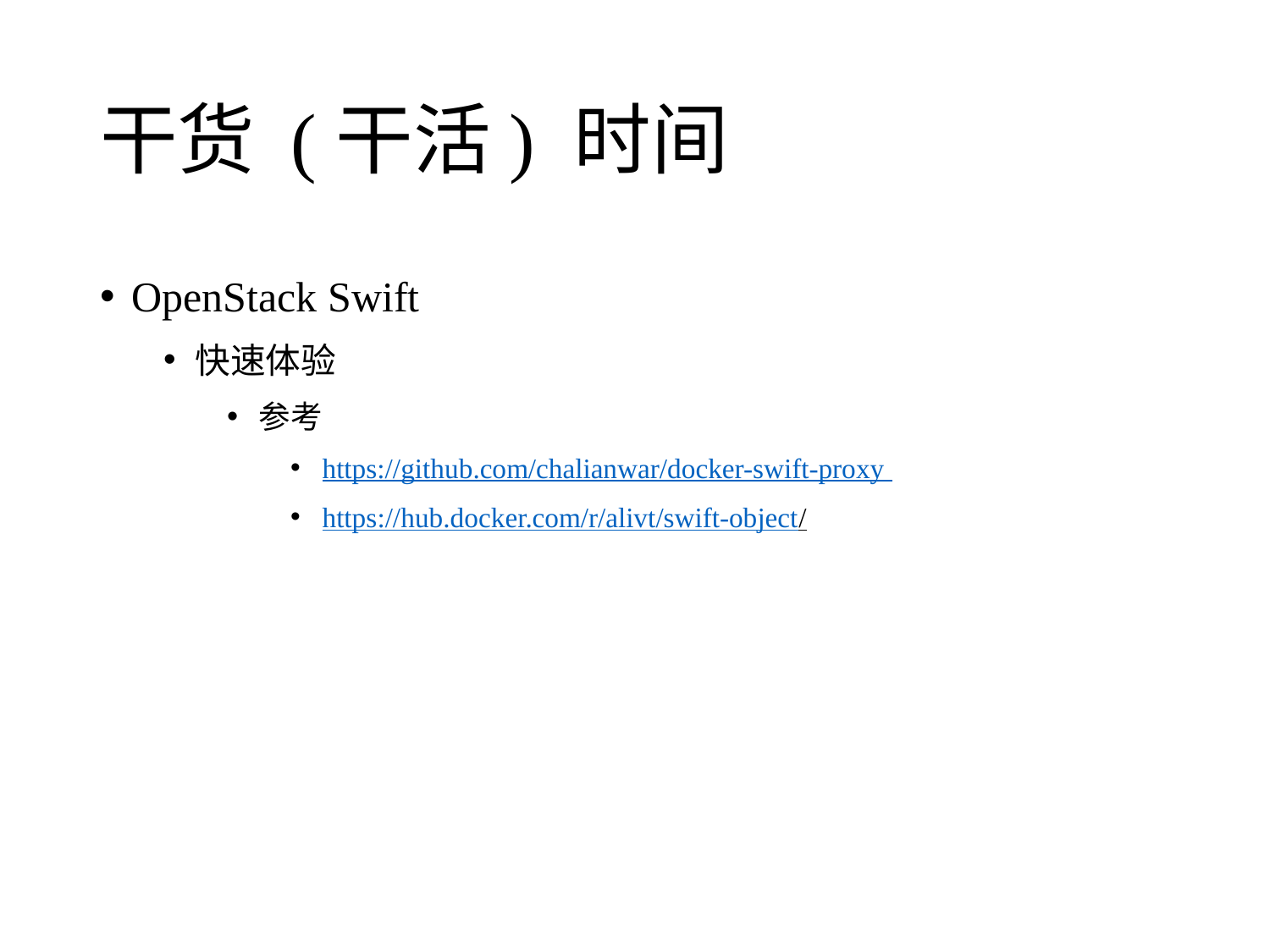

# 干货 (干活) 时间
OpenStack Swift
快速体验
参考
https://github.com/chalianwar/docker-swift-proxy
https://hub.docker.com/r/alivt/swift-object/